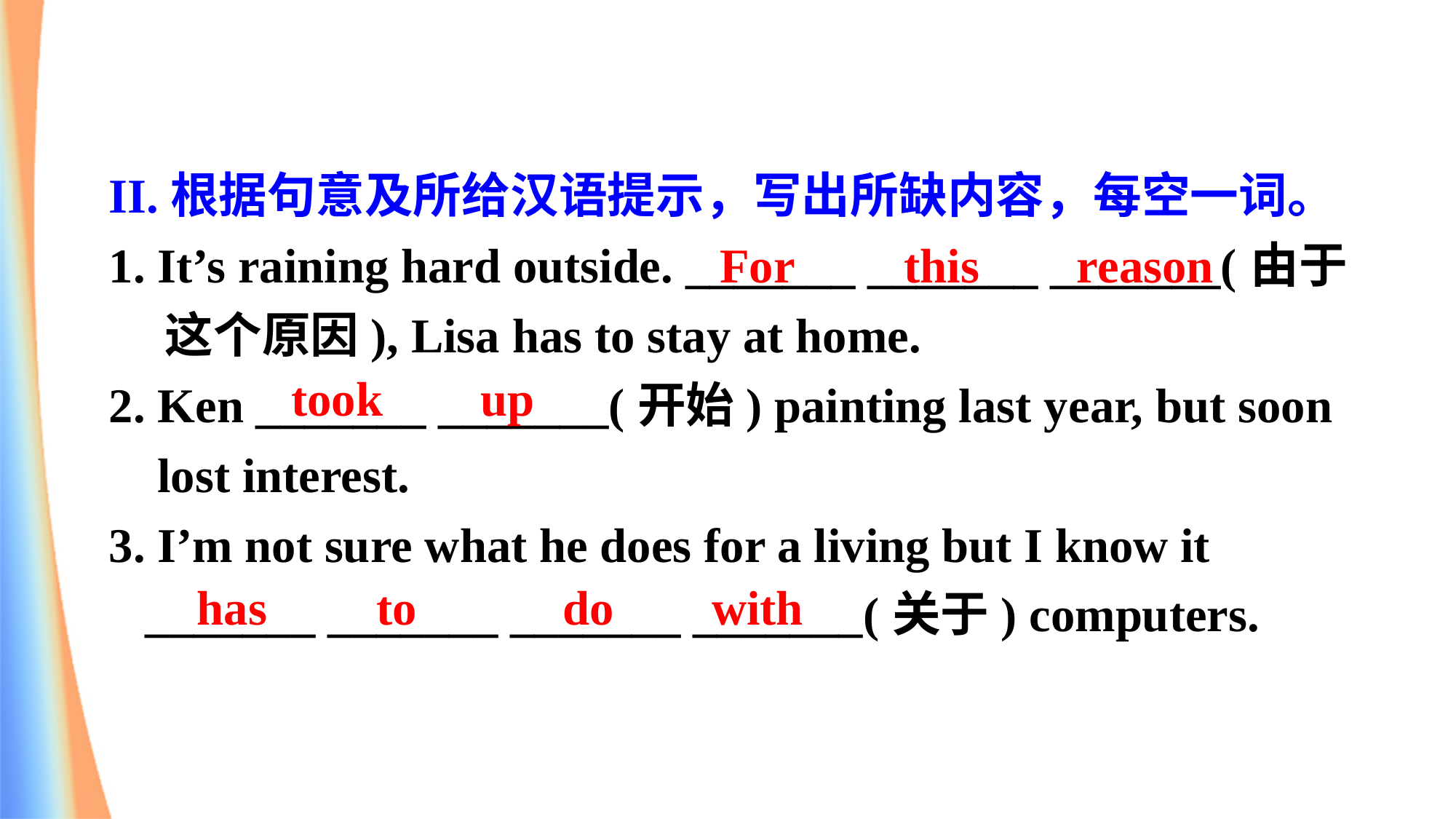

II.根据句意及所给汉语提示，写出所缺内容，每空一词。
1. It’s raining hard outside. _______ _______ _______(由于
    这个原因), Lisa has to stay at home.
2. Ken _______ _______(开始) painting last year, but soon
    lost interest.
3. I’m not sure what he does for a living but I know it
   _______ _______ _______ _______(关于) computers.
  For         this        reason
took        up
has         to            do        with